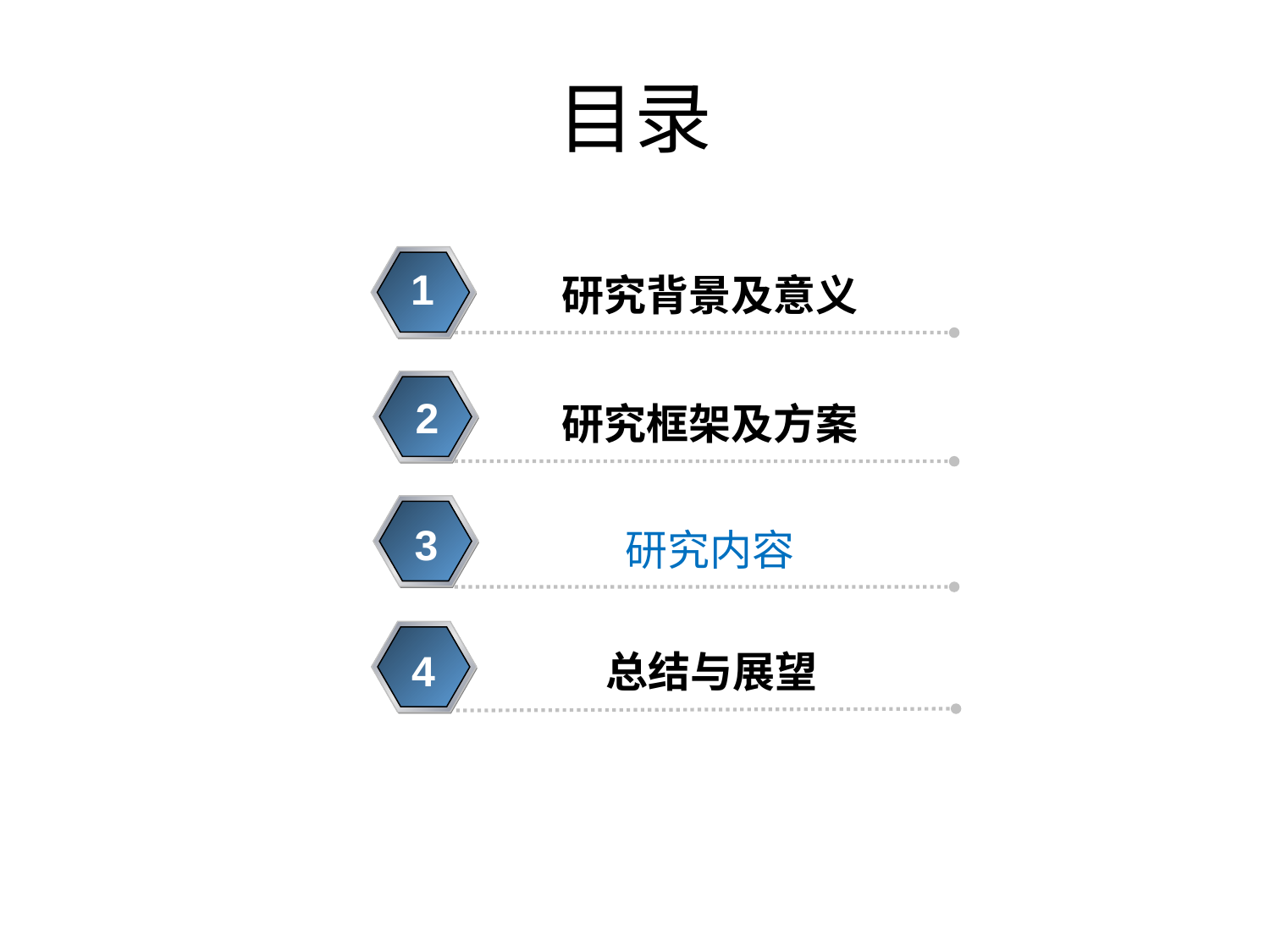

# 目录

1
研究背景及意义

2
研究框架及方案

3
研究内容

4
总结与展望

9